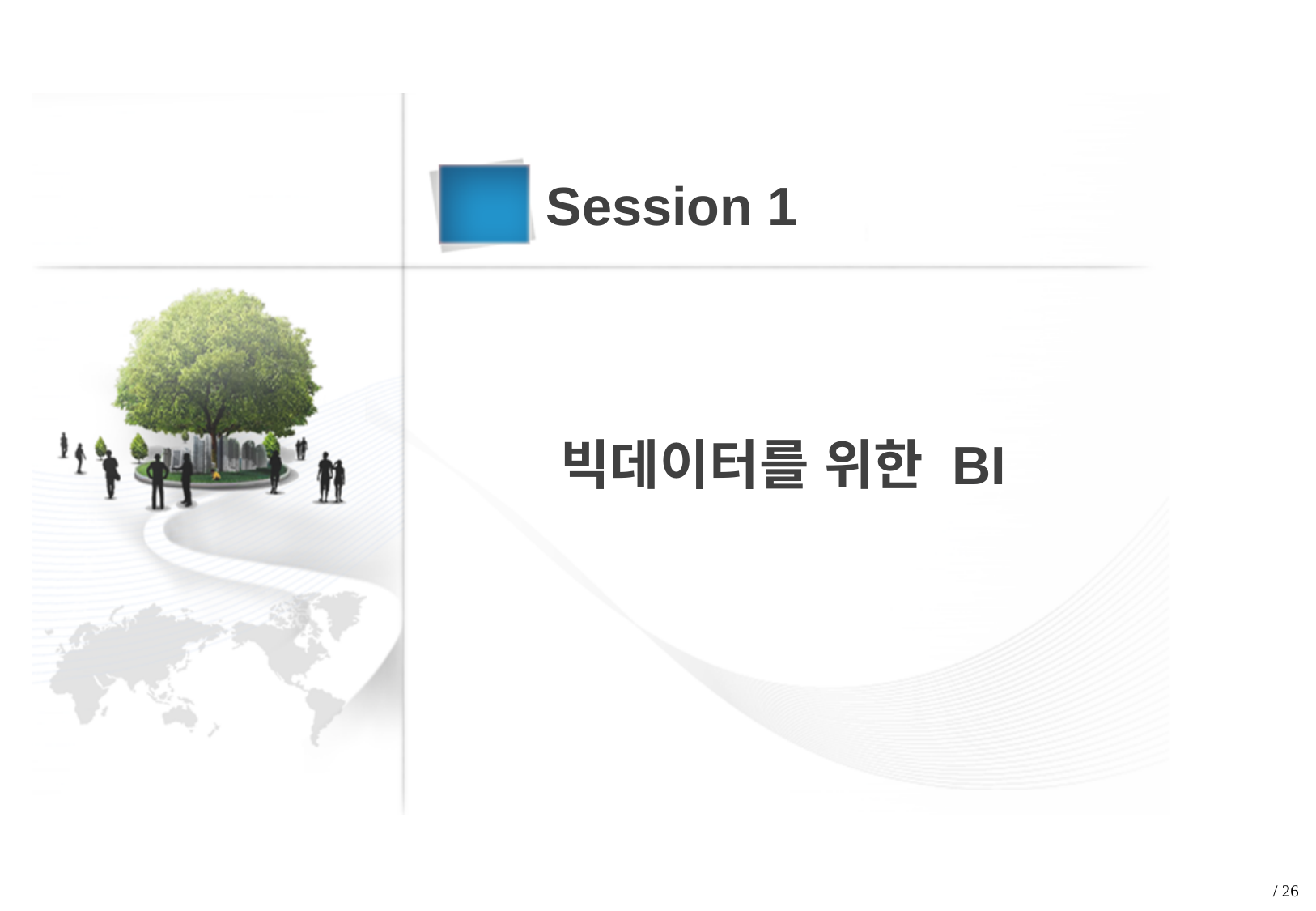

Session 1
빅데이터를 위한 BI
/ 26